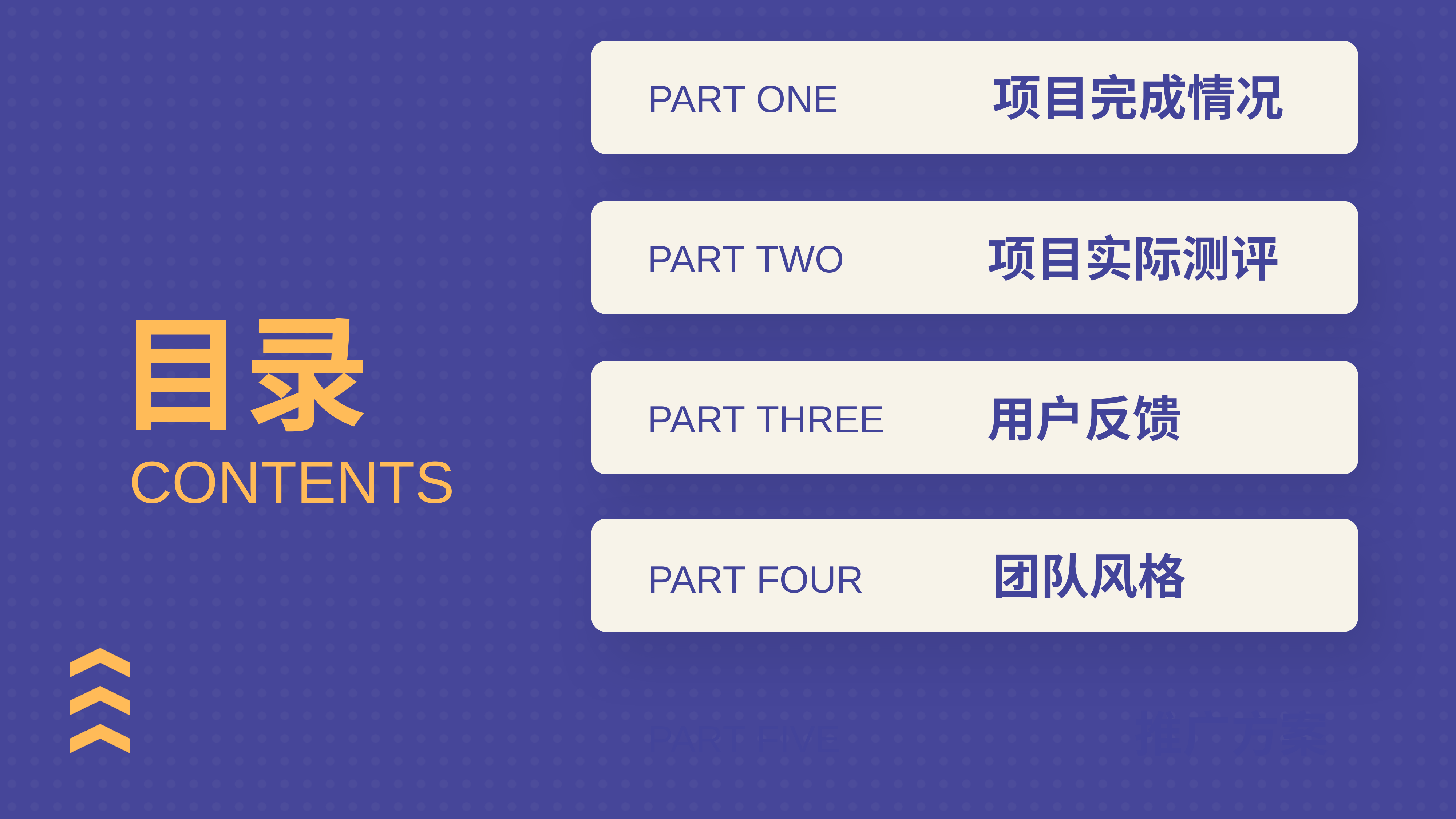

项目完成情况

PART ONE

项目实际测评
PART TWO

用户反馈
PART THREE

团队风格
PART FOUR
推广方案
PART FIVE
目录
CONTENTS